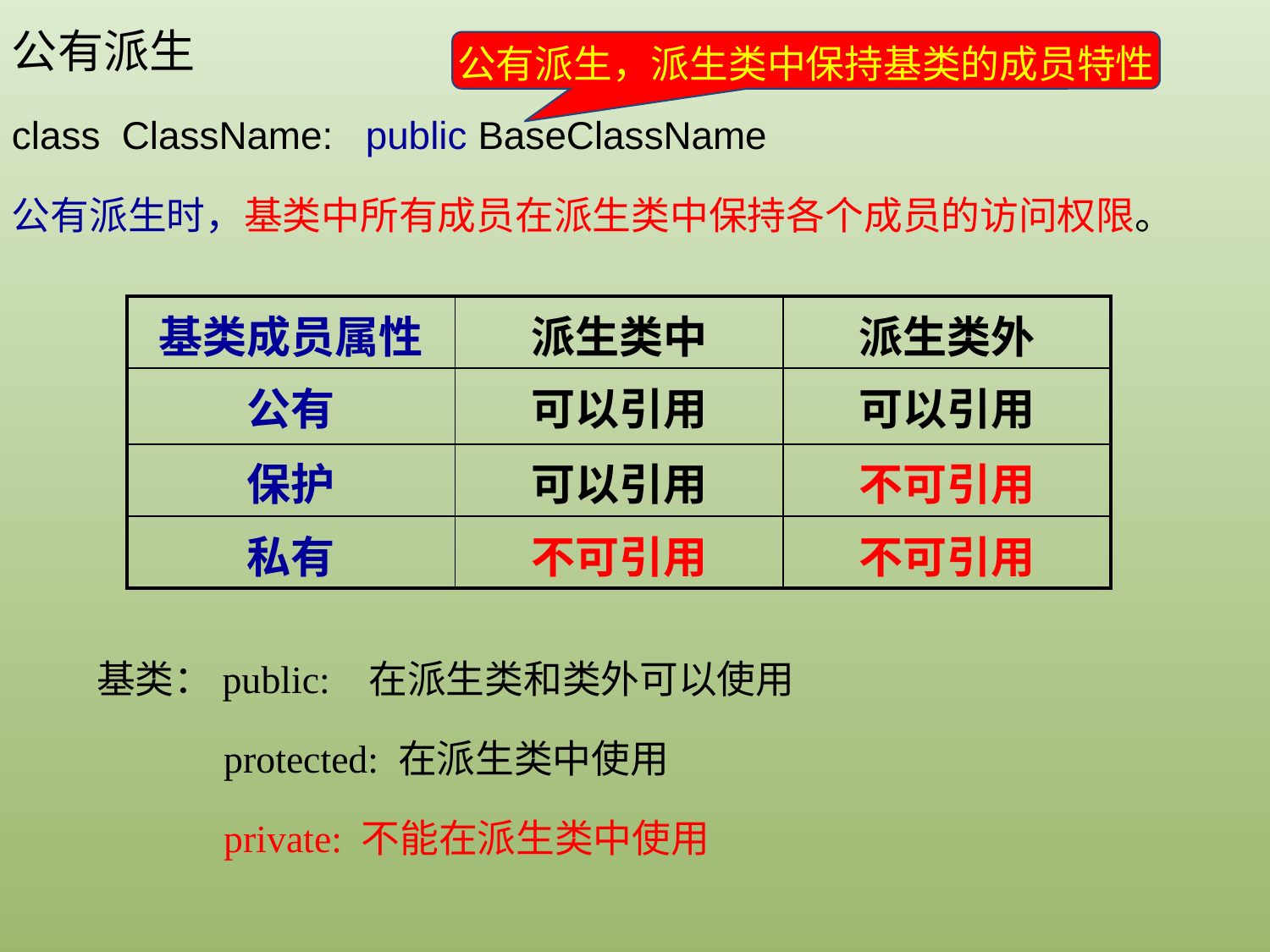

公有派生
class  ClassName:   public BaseClassName
公有派生时，基类中所有成员在派生类中保持各个成员的访问权限。
公有派生，派生类中保持基类的成员特性
| 基类成员属性 | 派生类中 | 派生类外 |
| --- | --- | --- |
| 公有 | 可以引用 | 可以引用 |
| 保护 | 可以引用 | 不可引用 |
| 私有 | 不可引用 | 不可引用 |
基类：public:   在派生类和类外可以使用
	protected: 在派生类中使用
	private: 不能在派生类中使用
719